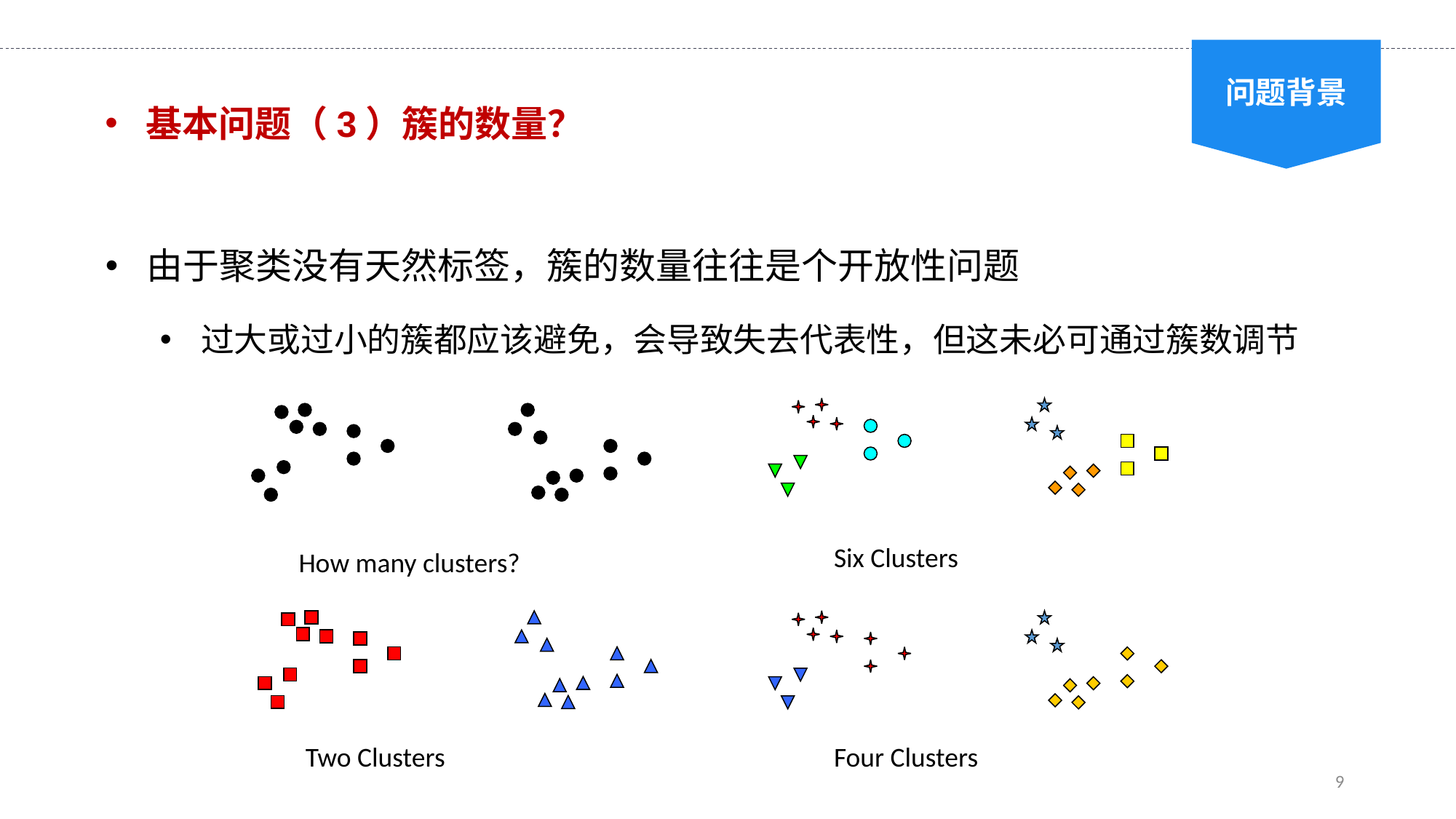

问题背景
基本问题（3）簇的数量？
由于聚类没有天然标签，簇的数量往往是个开放性问题
过大或过小的簇都应该避免，会导致失去代表性，但这未必可通过簇数调节

Six Clusters

How many clusters?

Two Clusters

Four Clusters
9